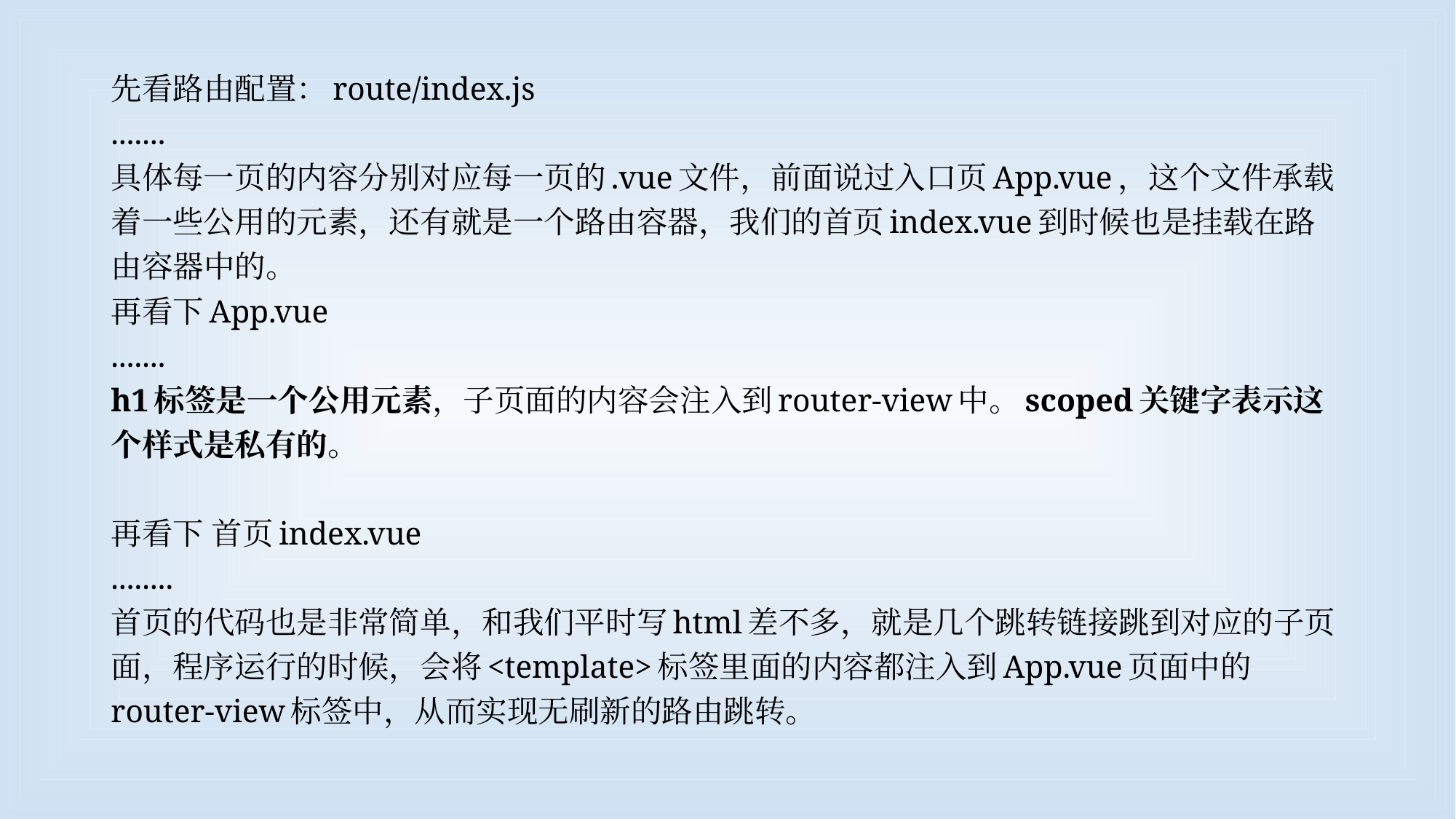

#
先看路由配置：route/index.js
.......
具体每一页的内容分别对应每一页的.vue文件，前面说过入口页App.vue，这个文件承载着一些公用的元素，还有就是一个路由容器，我们的首页index.vue到时候也是挂载在路由容器中的。
再看下App.vue
.......
h1标签是一个公用元素，子页面的内容会注入到router-view中。scoped关键字表示这个样式是私有的。

再看下 首页index.vue
........
首页的代码也是非常简单，和我们平时写html差不多，就是几个跳转链接跳到对应的子页面，程序运行的时候，会将<template>标签里面的内容都注入到App.vue页面中的router-view标签中，从而实现无刷新的路由跳转。